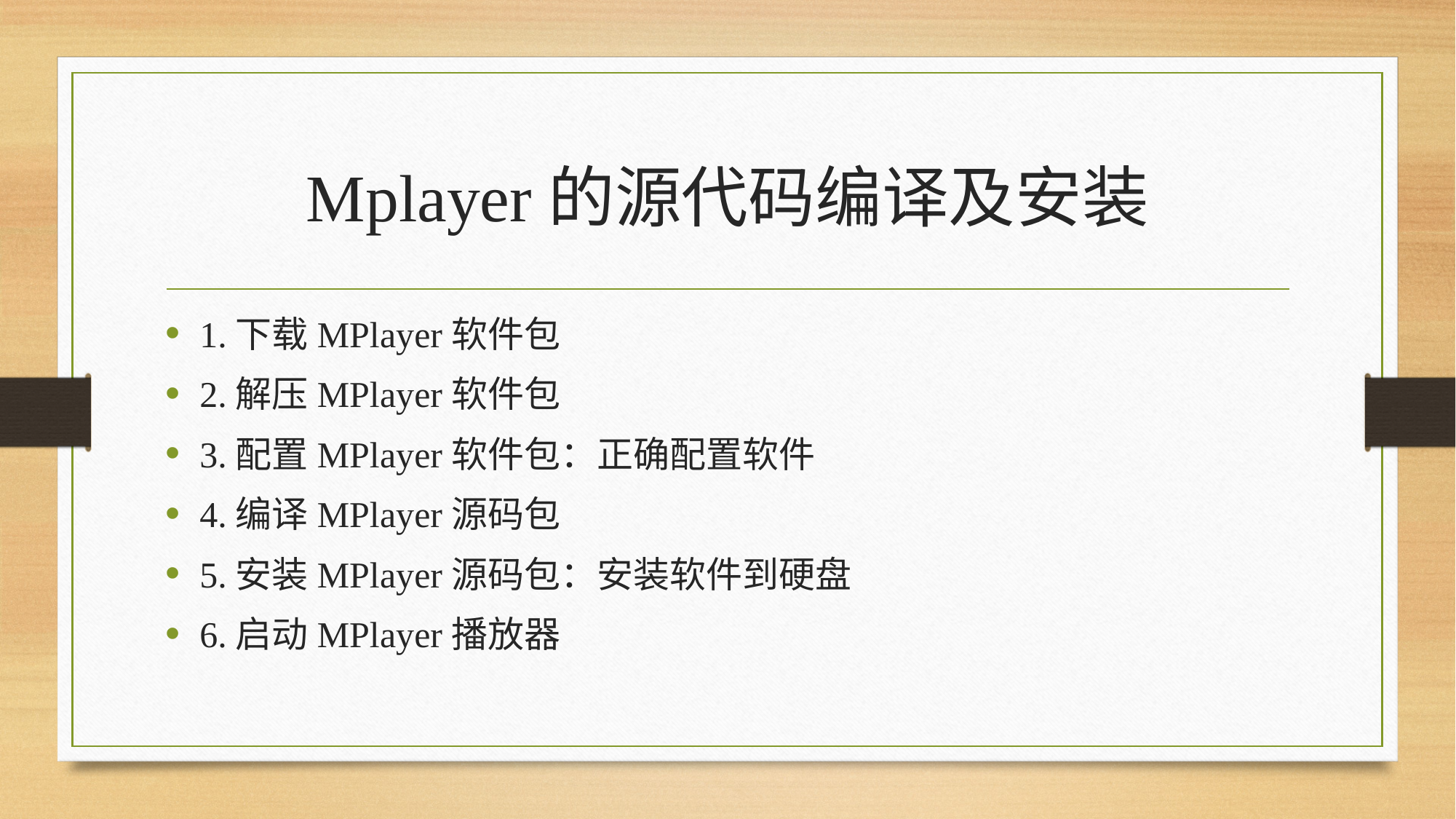

# Mplayer的源代码编译及安装
1.下载MPlayer软件包
2.解压MPlayer软件包
3.配置MPlayer软件包：正确配置软件
4.编译MPlayer源码包
5.安装MPlayer源码包：安装软件到硬盘
6.启动MPlayer播放器